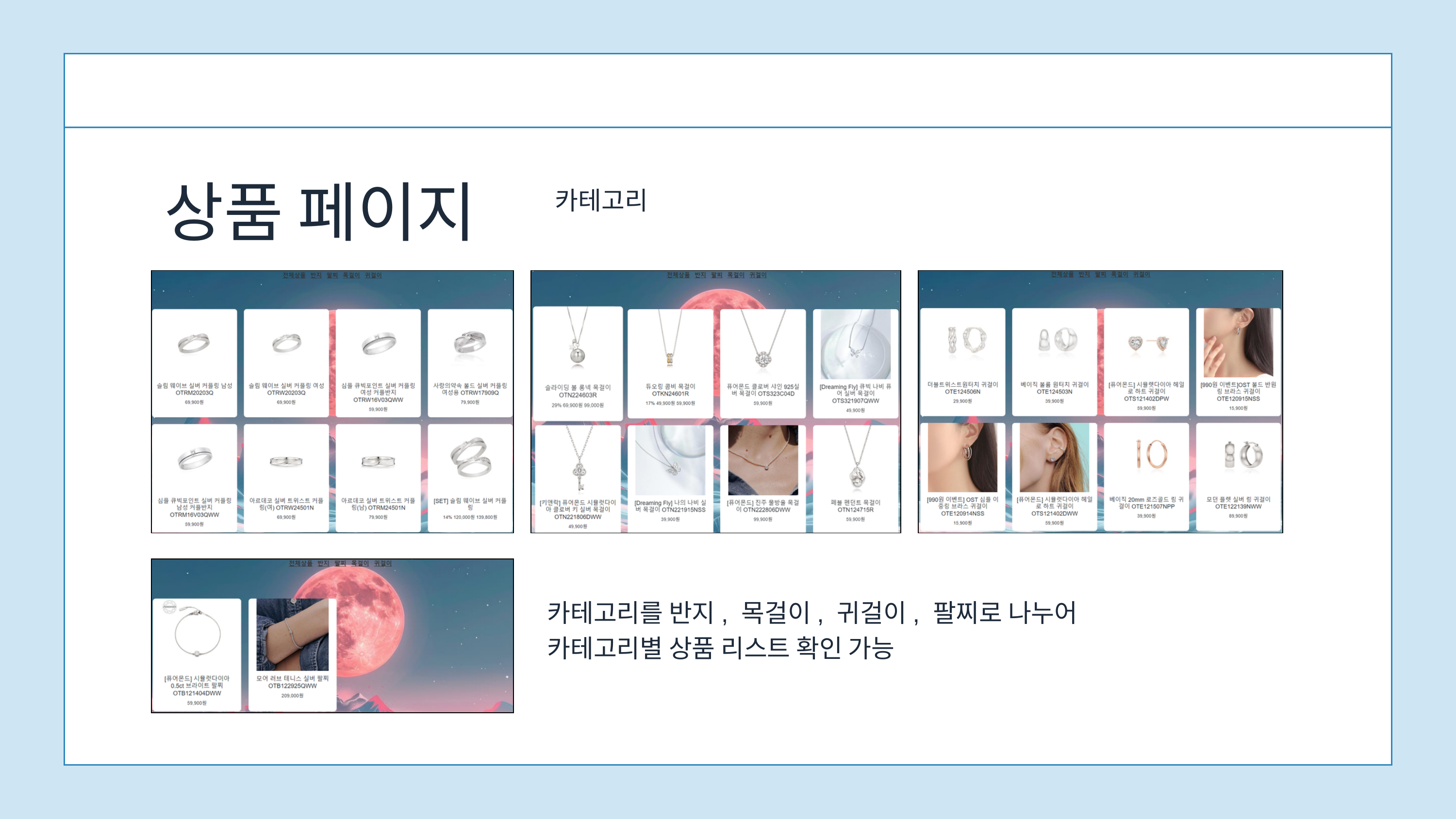

상품 페이지

카테고리

카테고리를 반지, 목걸이, 귀걸이, 팔찌로 나누어
카테고리별 상품 리스트 확인 가능